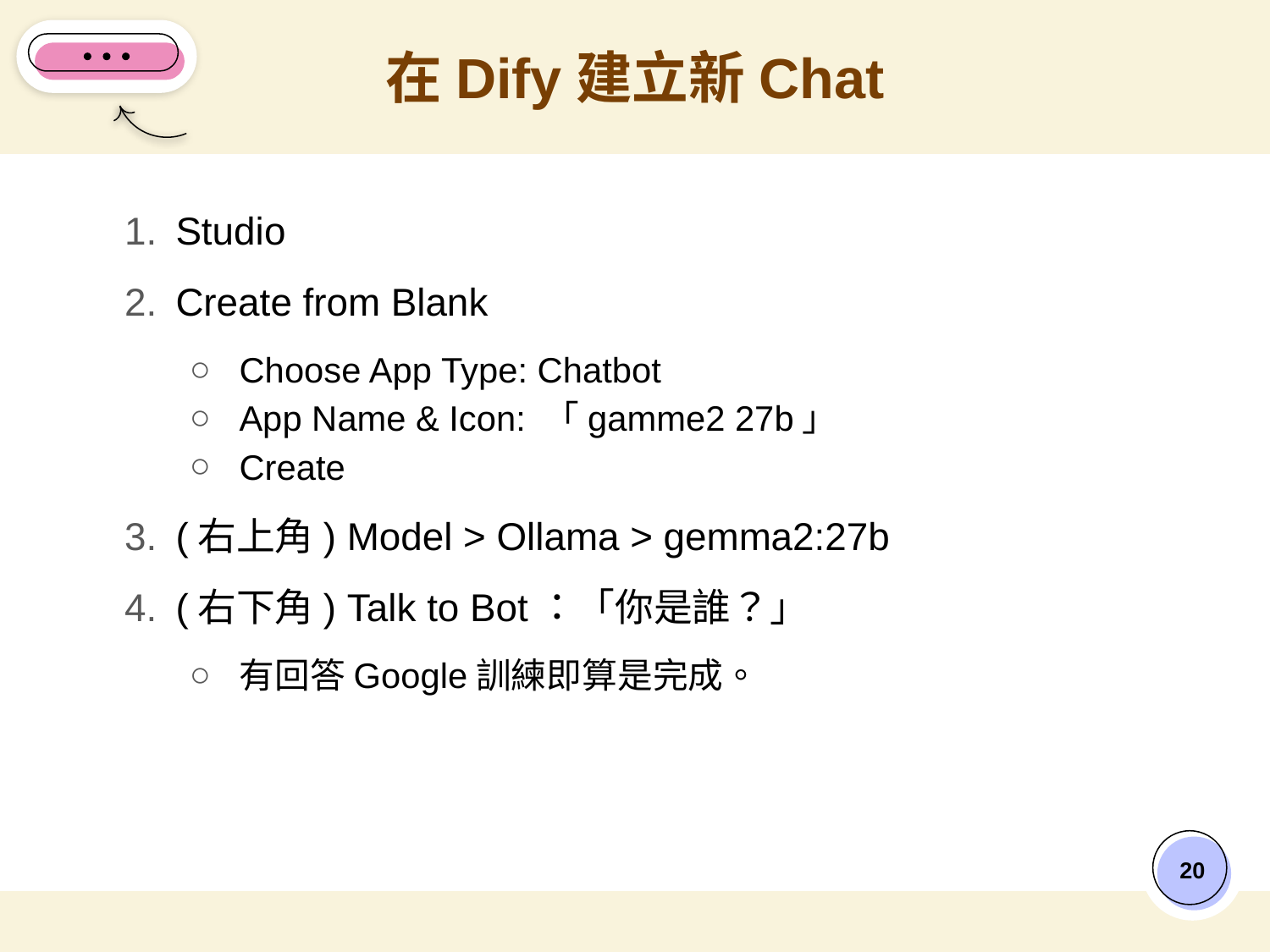

# 在Dify建立新Chat
Studio
Create from Blank
Choose App Type: Chatbot
App Name & Icon: 「gamme2 27b」
Create
(右上角) Model > Ollama > gemma2:27b
(右下角) Talk to Bot：「你是誰？」
有回答Google訓練即算是完成。
20